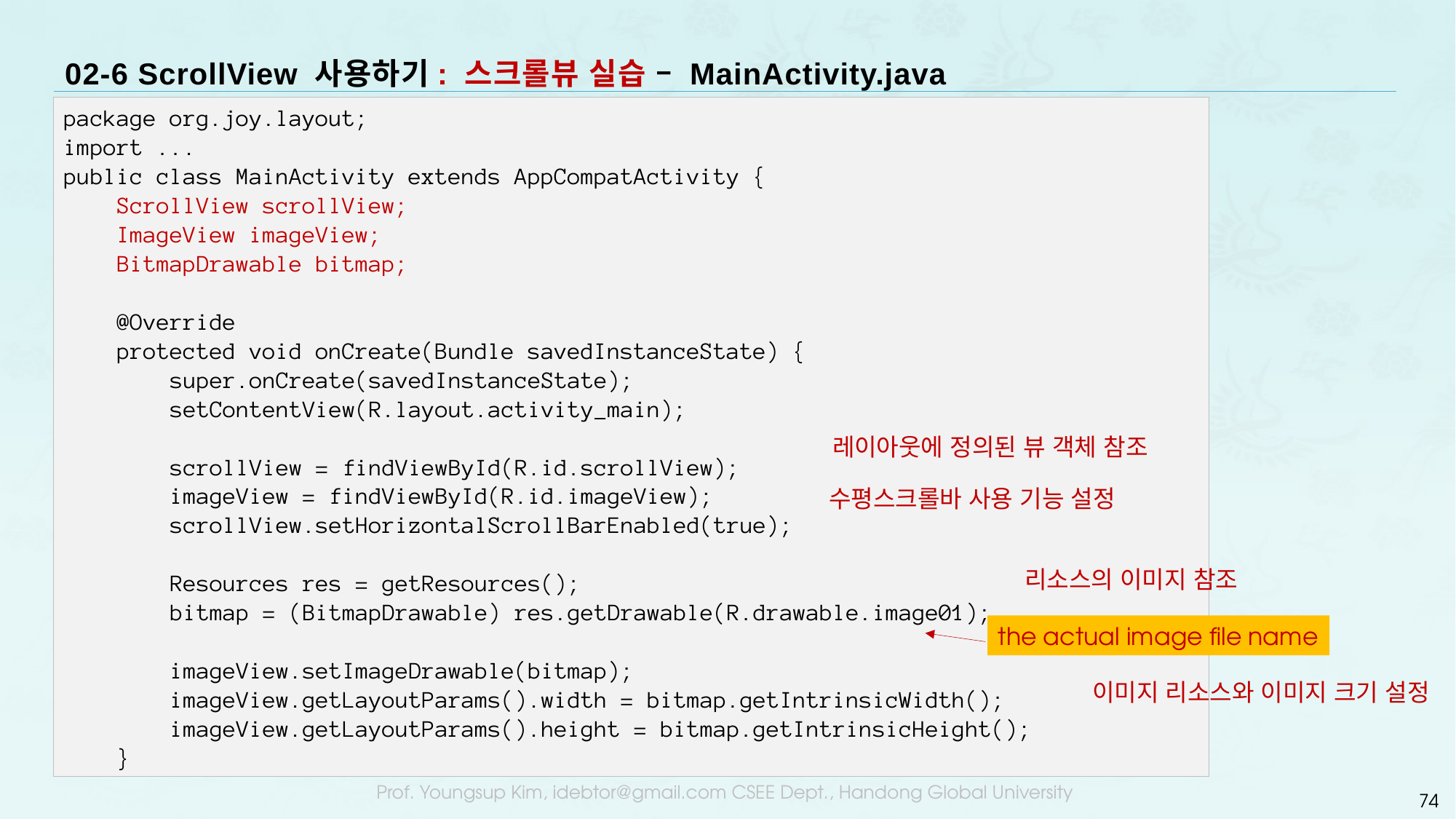

# 02-6 ScrollView 사용하기: 스크롤뷰 실습 – MainActivity.java
package org.joy.layout;
import ...
public class MainActivity extends AppCompatActivity {
    ScrollView scrollView;
    ImageView imageView;
    BitmapDrawable bitmap;
    @Override
    protected void onCreate(Bundle savedInstanceState) {
        super.onCreate(savedInstanceState);
        setContentView(R.layout.activity_main);

        scrollView = findViewById(R.id.scrollView);
        imageView = findViewById(R.id.imageView);
        scrollView.setHorizontalScrollBarEnabled(true);

        Resources res = getResources();
        bitmap = (BitmapDrawable) res.getDrawable(R.drawable.image01);

        imageView.setImageDrawable(bitmap);
        imageView.getLayoutParams().width = bitmap.getIntrinsicWidth();
        imageView.getLayoutParams().height = bitmap.getIntrinsicHeight();
    }
         레이아웃에 정의된 뷰 객체 참조
수평스크롤바 사용 기능 설정
리소스의 이미지 참조
the actual image file name
이미지 리소스와 이미지 크기 설정
74